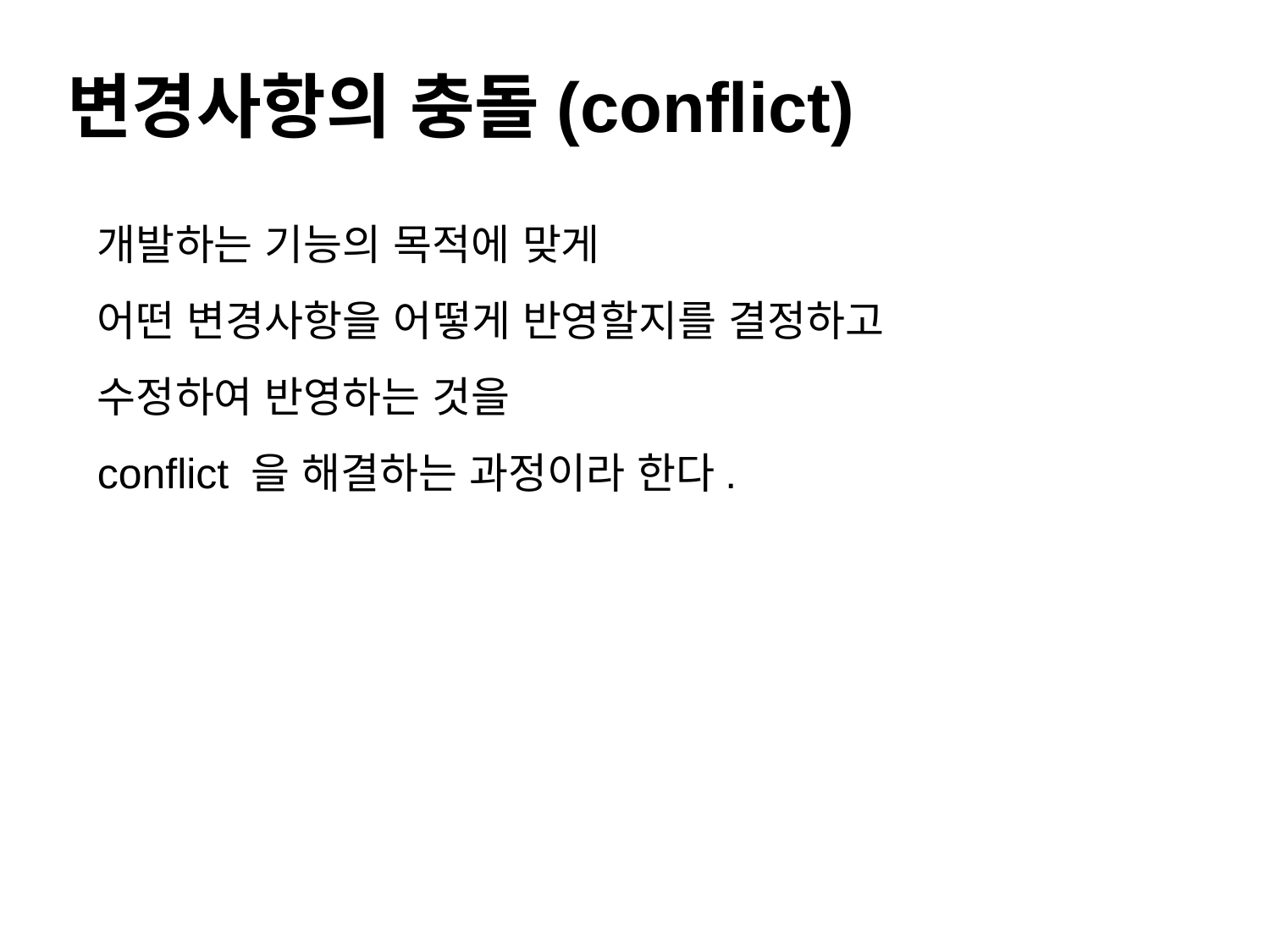

변경사항의 충돌(conflict)
개발하는 기능의 목적에 맞게
어떤 변경사항을 어떻게 반영할지를 결정하고
수정하여 반영하는 것을
conflict 을 해결하는 과정이라 한다.